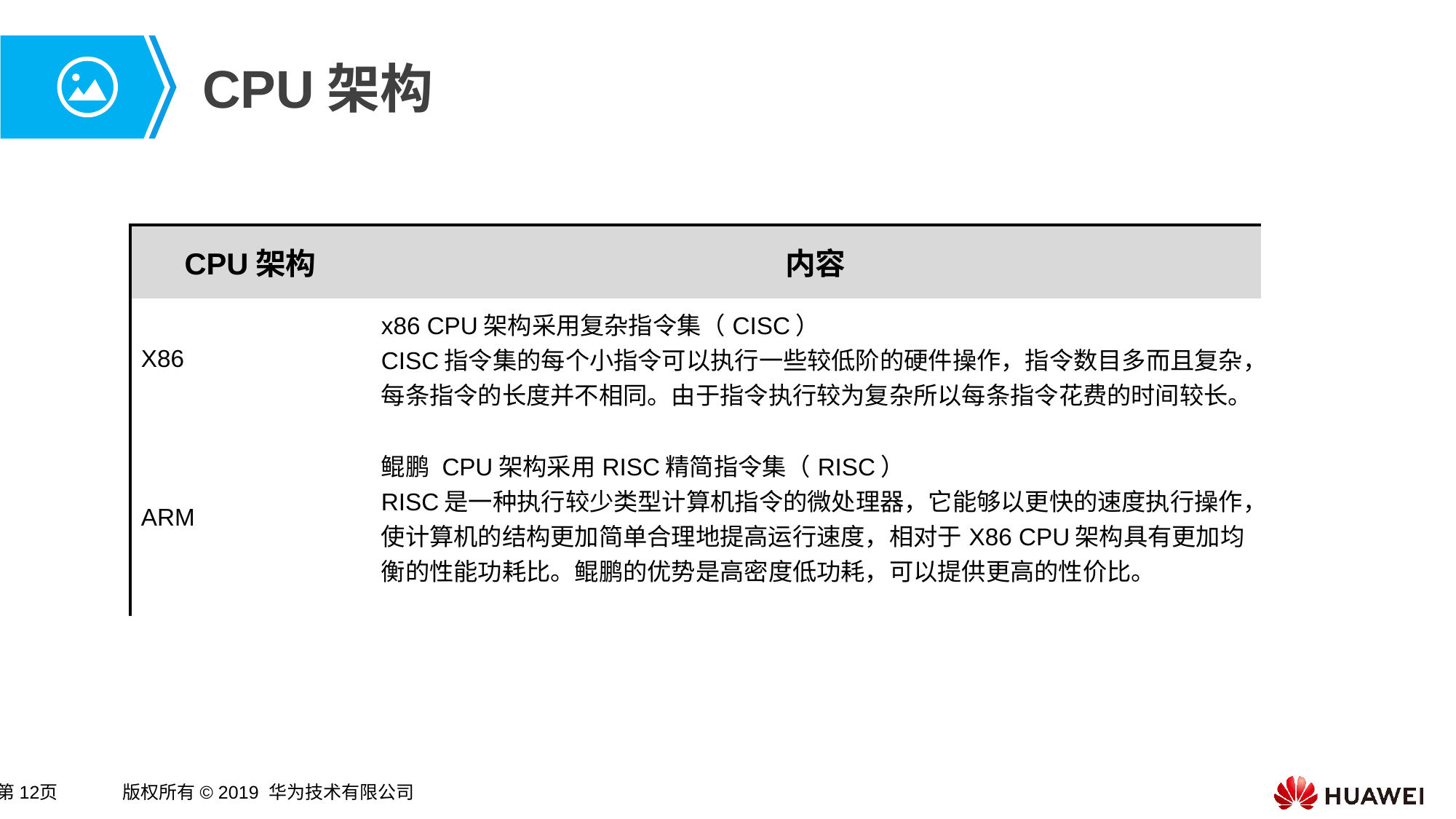

# CPU架构
| CPU架构 | 内容 |
| --- | --- |
| X86 | x86 CPU架构采用复杂指令集（CISC） CISC指令集的每个小指令可以执行一些较低阶的硬件操作，指令数目多而且复杂，每条指令的长度并不相同。由于指令执行较为复杂所以每条指令花费的时间较长。 |
| ARM | 鲲鹏 CPU架构采用RISC精简指令集（RISC） RISC是一种执行较少类型计算机指令的微处理器，它能够以更快的速度执行操作，使计算机的结构更加简单合理地提高运行速度，相对于X86 CPU架构具有更加均衡的性能功耗比。鲲鹏的优势是高密度低功耗，可以提供更高的性价比。 |